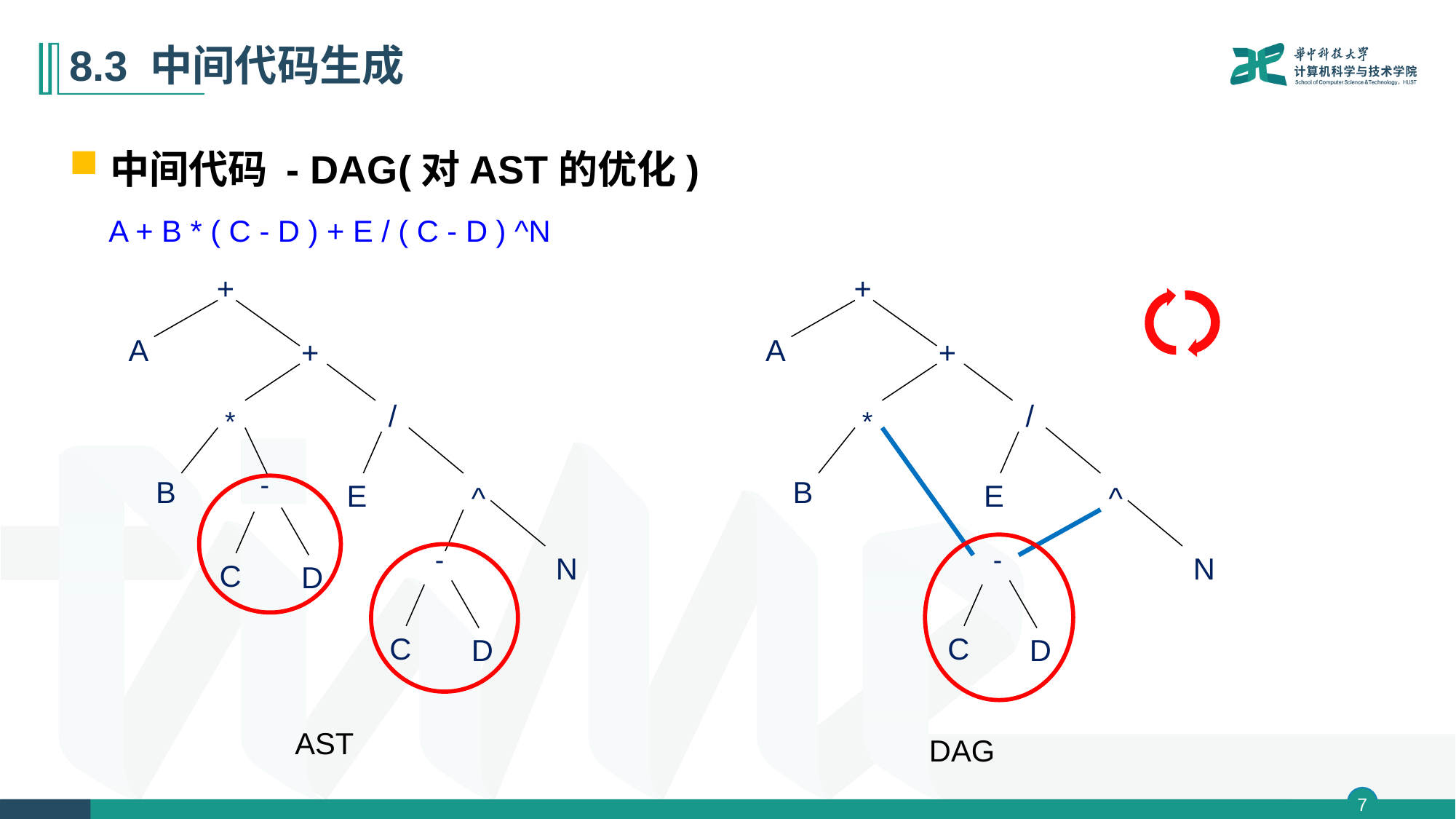

# 8.3 中间代码生成
中间代码 - DAG(对AST的优化)
A + B * ( C - D ) + E / ( C - D ) ^N
+

A
+

/
*

B
E
^

-
N

C
D
+

A
+

/
*

-
B
E
^

-

N
C
D

C
D
AST
DAG